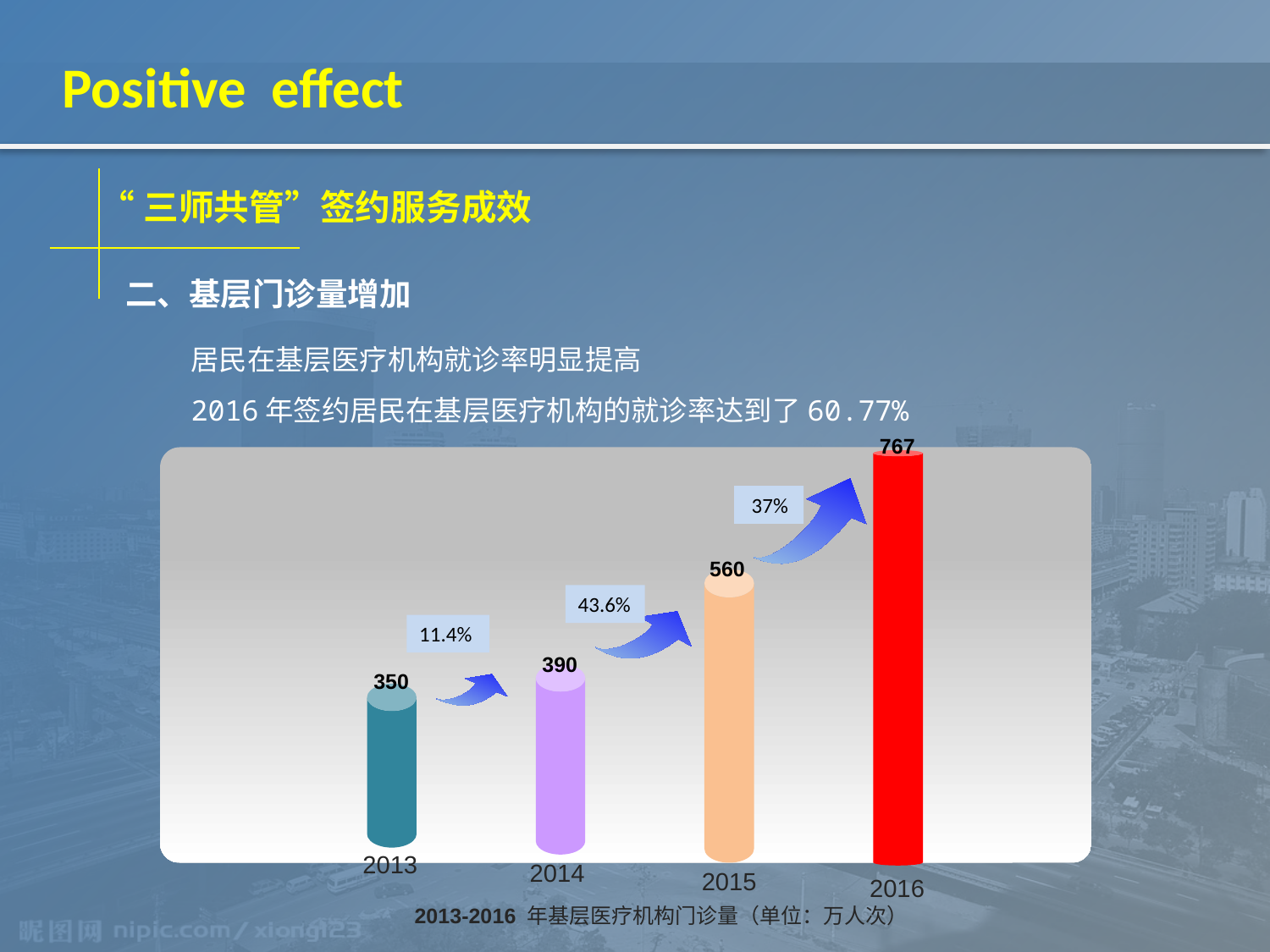

Positive  effect
“三师共管”签约服务成效
二、基层门诊量增加
居民在基层医疗机构就诊率明显提高
2016年签约居民在基层医疗机构的就诊率达到了60.77%
767

700
600
500
400
300
200
100

 37%
560

43.6%

11.4%
390

350

2013
2014
2015
2016
2013-2016 年基层医疗机构门诊量（单位：万人次）